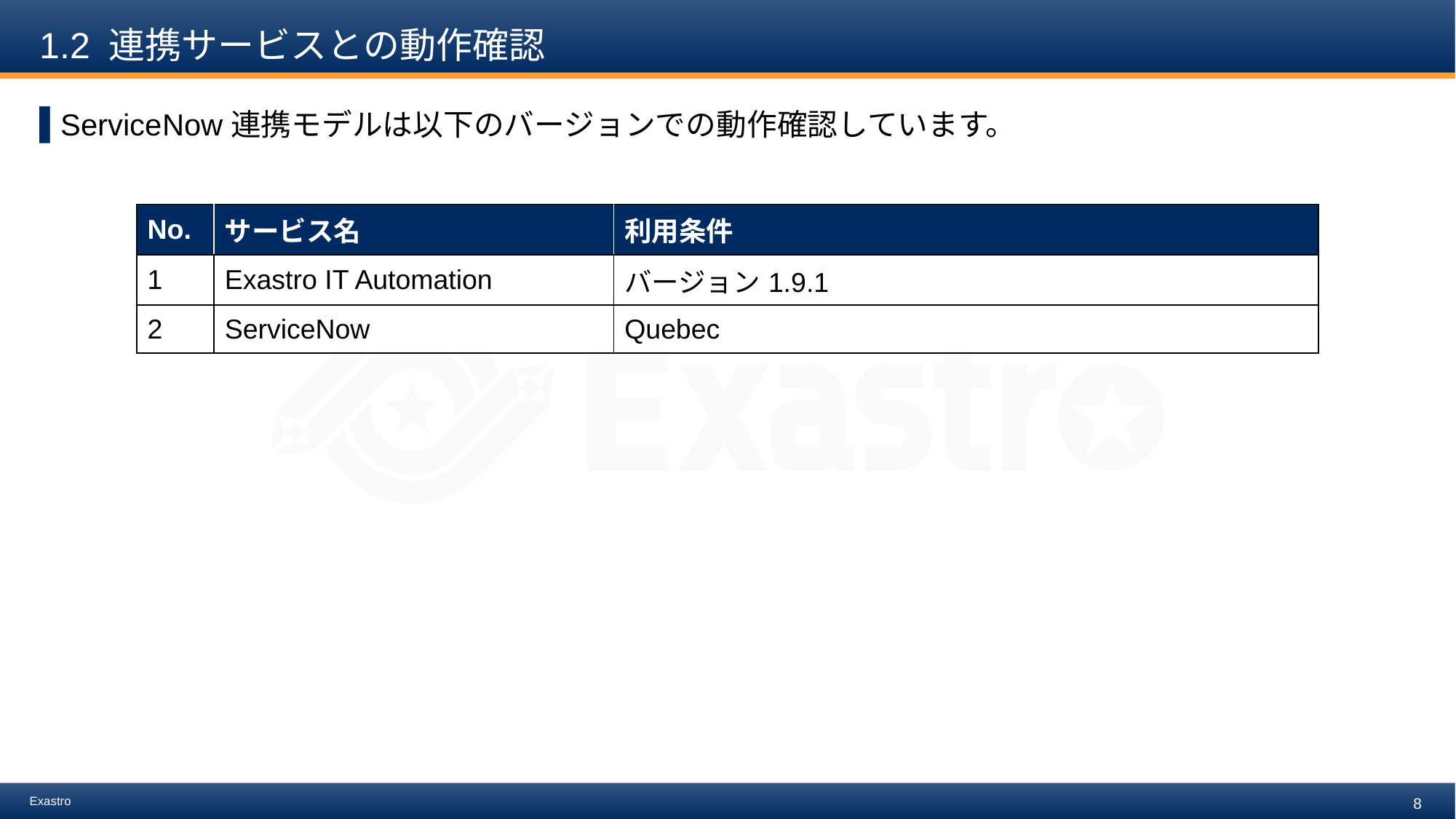

# 1.2 連携サービスとの動作確認
ServiceNow連携モデルは以下のバージョンでの動作確認しています。

| No. | サービス名 | 利用条件 |
| --- | --- | --- |
| 1 | Exastro IT Automation | バージョン1.9.1 |
| 2 | ServiceNow | Quebec |